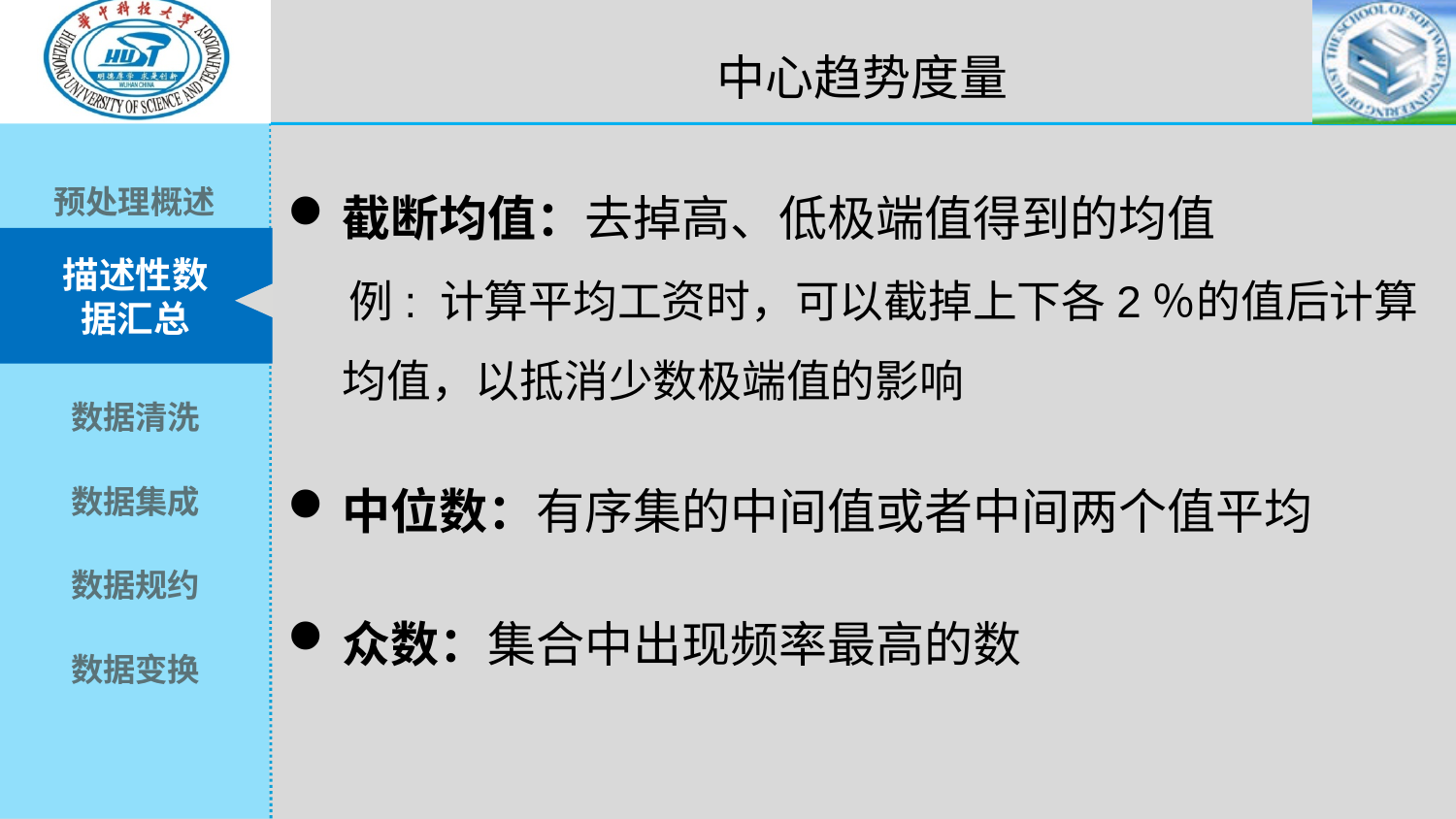

中心趋势度量
截断均值：去掉高、低极端值得到的均值
     例: 计算平均工资时，可以截掉上下各2％的值后计算均值，以抵消少数极端值的影响
中位数：有序集的中间值或者中间两个值平均
众数：集合中出现频率最高的数